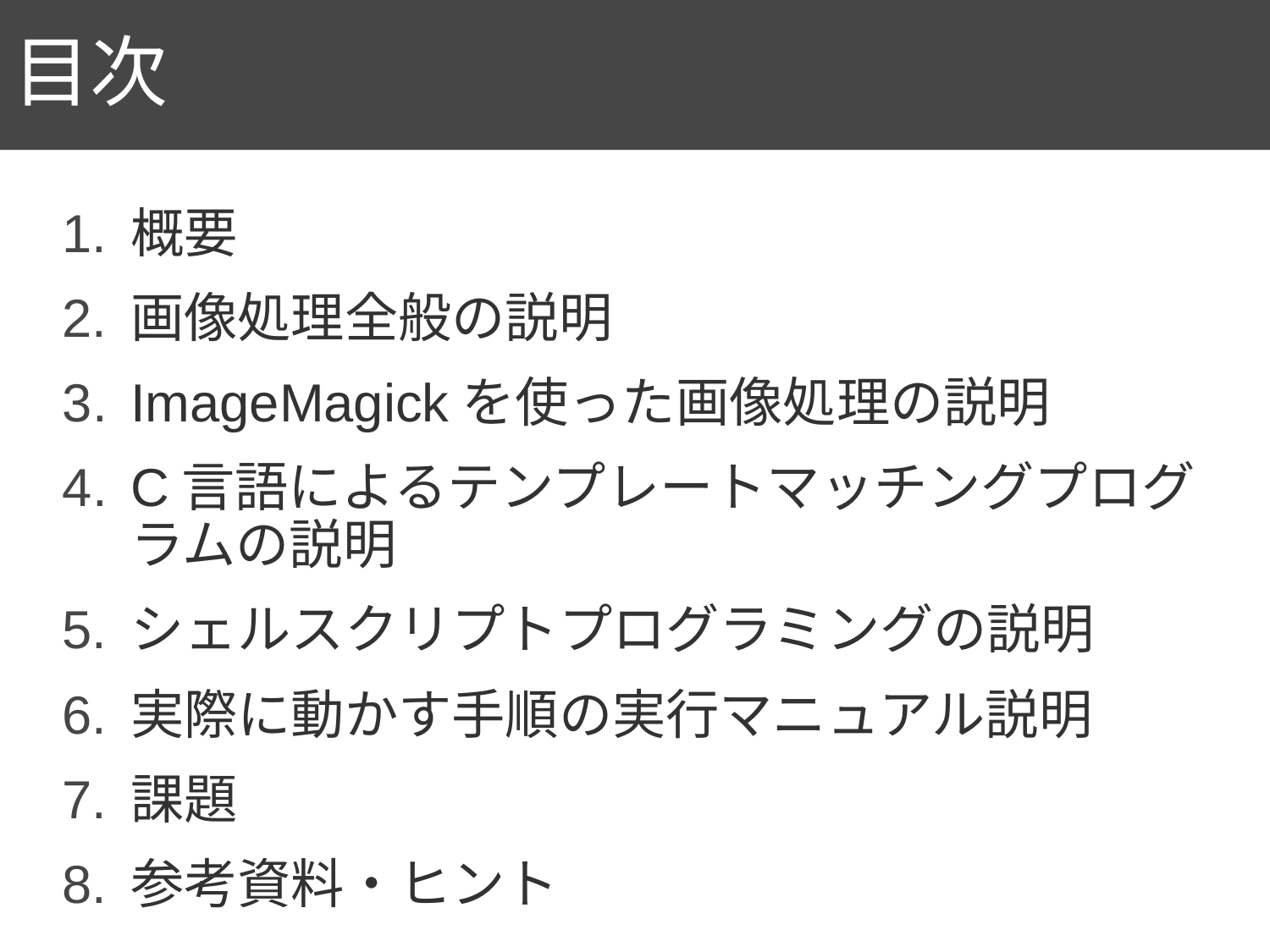

# 目次
3
概要
画像処理全般の説明
ImageMagickを使った画像処理の説明
C言語によるテンプレートマッチングプログラムの説明
シェルスクリプトプログラミングの説明
実際に動かす手順の実行マニュアル説明
課題
参考資料・ヒント